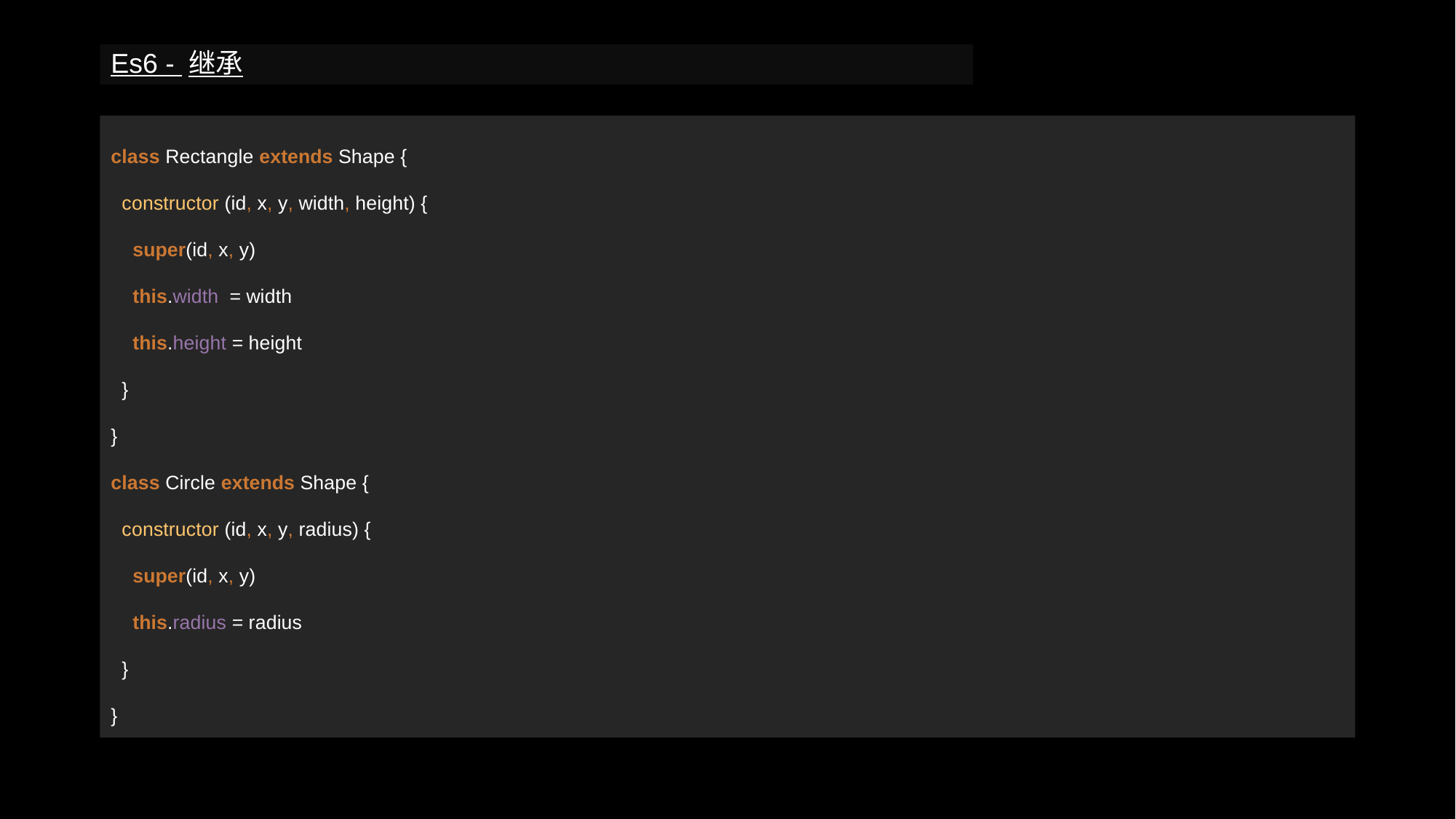

# Es6 - 继承
class Rectangle extends Shape {
  constructor (id, x, y, width, height) {
    super(id, x, y)
    this.width  = width
    this.height = height
  }
}
class Circle extends Shape {
  constructor (id, x, y, radius) {
    super(id, x, y)
    this.radius = radius
  }
}